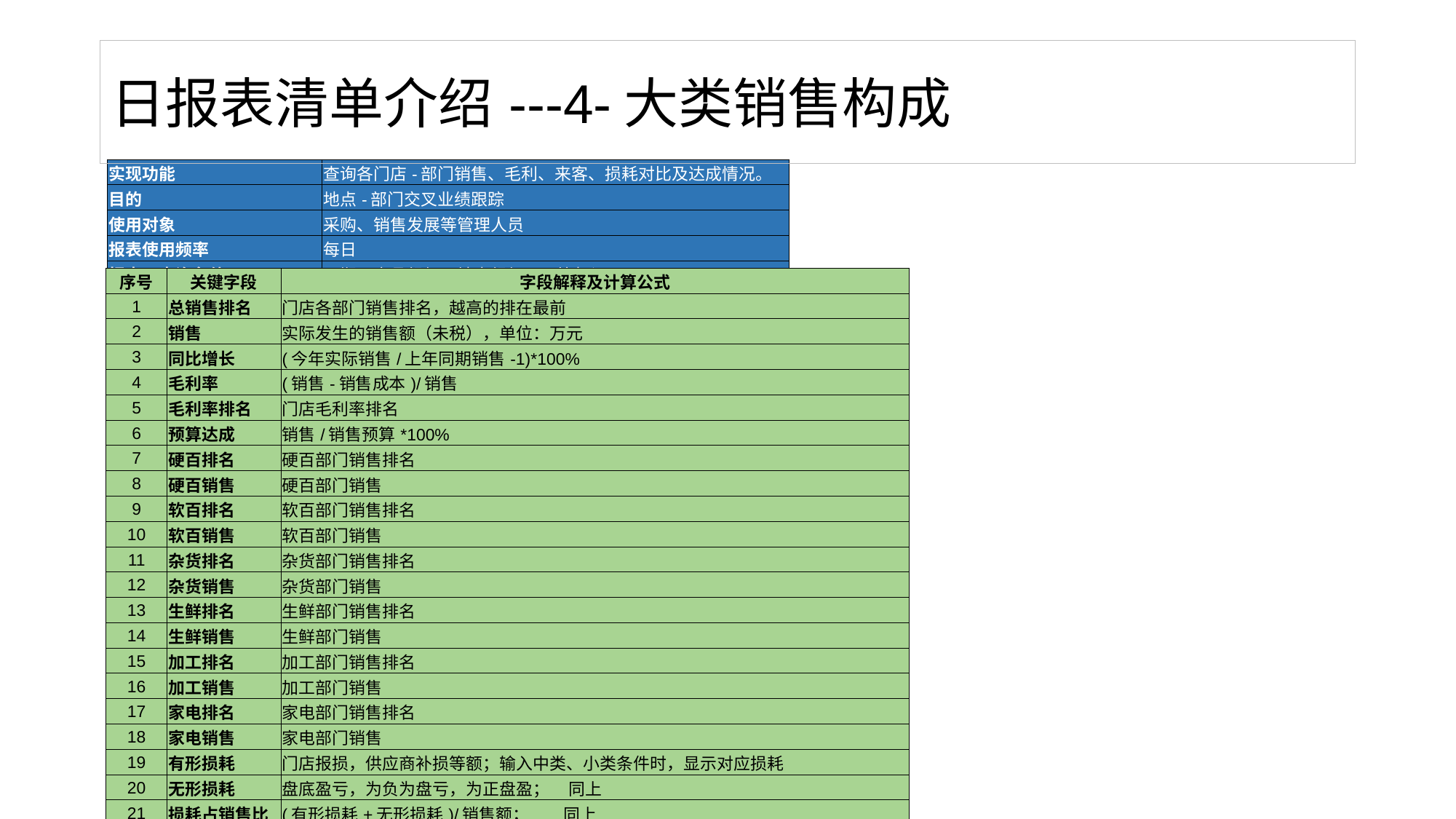

# 日报表清单介绍---4-大类销售构成
|  |  |
| --- | --- |
| 实现功能 | 查询各门店-部门销售、毛利、来客、损耗对比及达成情况。 |
| 目的 | 地点-部门交叉业绩跟踪 |
| 使用对象 | 采购、销售发展等管理人员 |
| 报表使用频率 | 每日 |
| 报表可查询条件 | 日期、商品组织、地点组织、可比标识 |
| 序号 | 关键字段 | 字段解释及计算公式 |
| --- | --- | --- |
| 1 | 总销售排名 | 门店各部门销售排名，越高的排在最前 |
| 2 | 销售 | 实际发生的销售额（未税），单位：万元 |
| 3 | 同比增长 | (今年实际销售/上年同期销售-1)\*100% |
| 4 | 毛利率 | (销售-销售成本)/销售 |
| 5 | 毛利率排名 | 门店毛利率排名 |
| 6 | 预算达成 | 销售/销售预算\*100% |
| 7 | 硬百排名 | 硬百部门销售排名 |
| 8 | 硬百销售 | 硬百部门销售 |
| 9 | 软百排名 | 软百部门销售排名 |
| 10 | 软百销售 | 软百部门销售 |
| 11 | 杂货排名 | 杂货部门销售排名 |
| 12 | 杂货销售 | 杂货部门销售 |
| 13 | 生鲜排名 | 生鲜部门销售排名 |
| 14 | 生鲜销售 | 生鲜部门销售 |
| 15 | 加工排名 | 加工部门销售排名 |
| 16 | 加工销售 | 加工部门销售 |
| 17 | 家电排名 | 家电部门销售排名 |
| 18 | 家电销售 | 家电部门销售 |
| 19 | 有形损耗 | 门店报损，供应商补损等额；输入中类、小类条件时，显示对应损耗 |
| 20 | 无形损耗 | 盘底盈亏，为负为盘亏，为正盘盈； 同上 |
| 21 | 损耗占销售比 | (有形损耗+无形损耗)/销售额； 同上 |
| 22 | 客流量 | 每张销售小票次数合计； 输入中类、小类条件时，显示对应客流 |
| 23 | 客流增长 | (销售小票合计/上年同期销售合计-1)\*100% |
| 24 | 客单价 | 销售/客流量； 同上 |
| 25 | 客单价增长 | 客单价-上年客单价 |

19